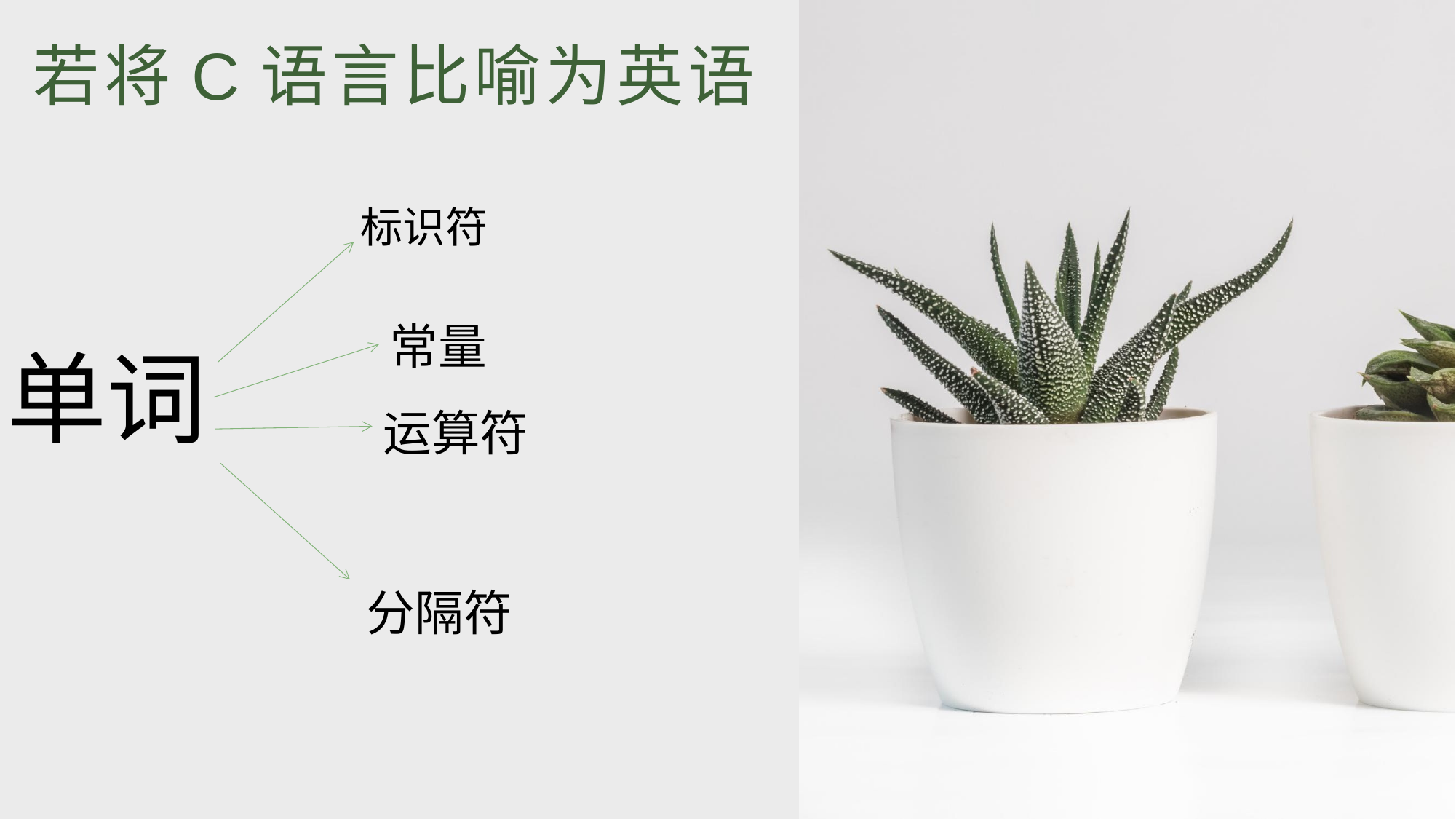

# 若将C语言比喻为英语
标识符
常量
单词
运算符
分隔符